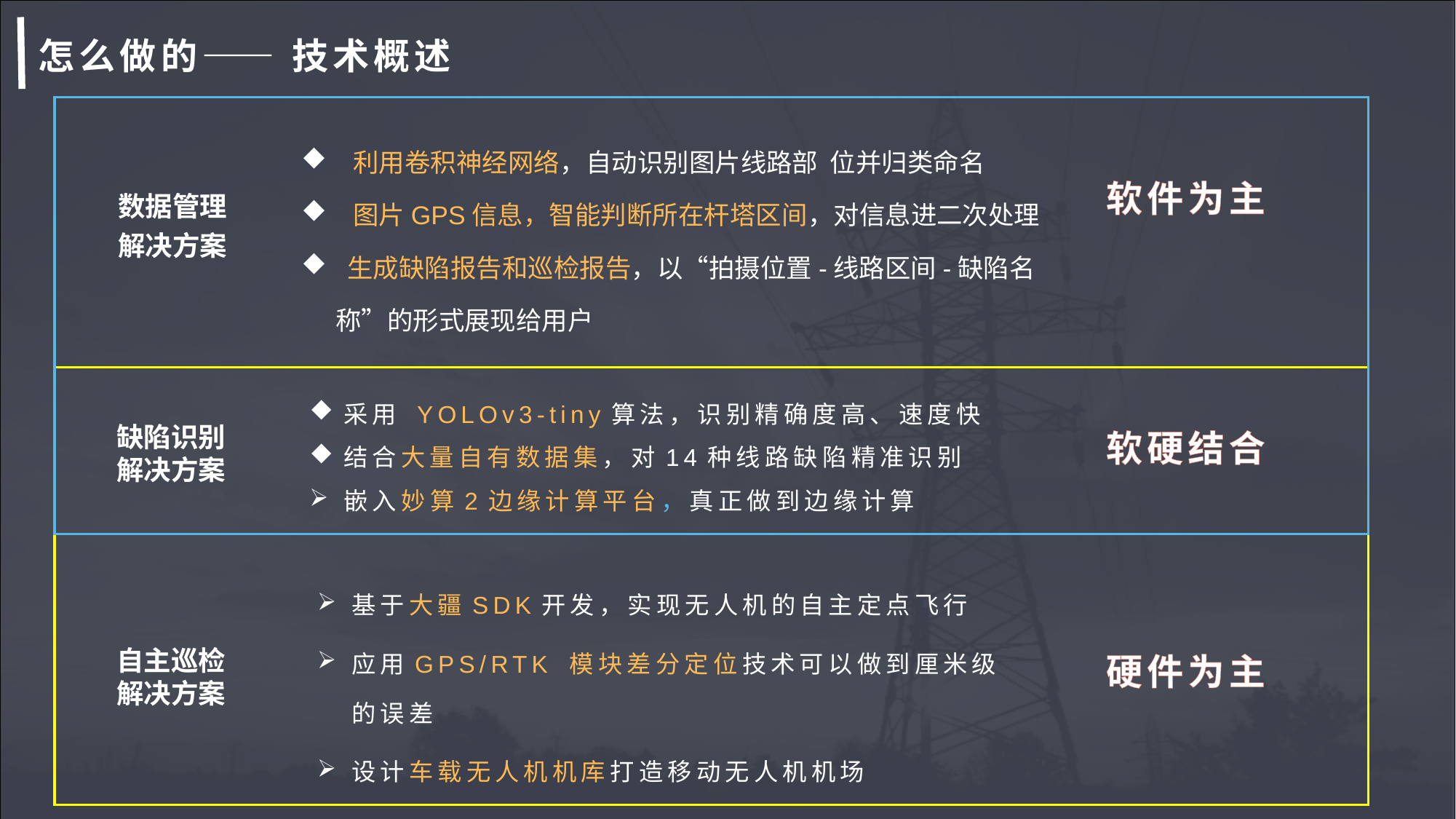

# 怎么做的—— 技术概述

  利用卷积神经网络，自动识别图片线路部  位并归类命名
  图片GPS信息，智能判断所在杆塔区间，对信息进二次处理
 生成缺陷报告和巡检报告，以“拍摄位置-线路区间-缺陷名称”的形式展现给用户
软件为主
数据管理
解决方案

采用 YOLOv3-tiny算法，识别精确度高、速度快
结合大量自有数据集，对14种线路缺陷精准识别
嵌入妙算2边缘计算平台，真正做到边缘计算

软硬结合
缺陷识别
解决方案
基于大疆SDK开发，实现无人机的自主定点飞行
应用GPS/RTK 模块差分定位技术可以做到厘米级的误差
设计车载无人机机库打造移动无人机机场
硬件为主
自主巡检
解决方案